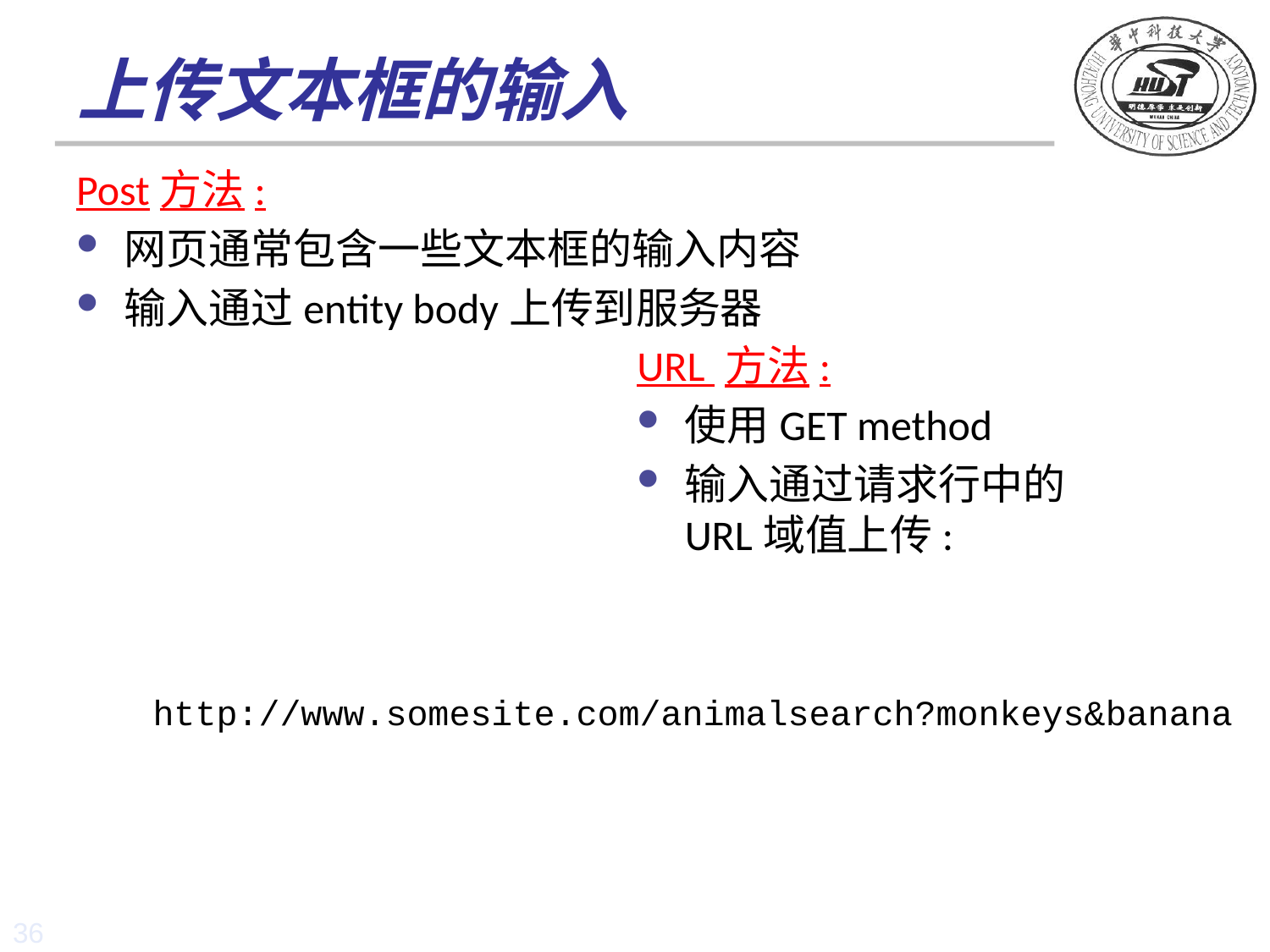

# 上传文本框的输入
Post方法:
网页通常包含一些文本框的输入内容
输入通过entity body上传到服务器
URL 方法:
使用GET method
输入通过请求行中的URL域值上传:

http://www.somesite.com/animalsearch?monkeys&banana
36